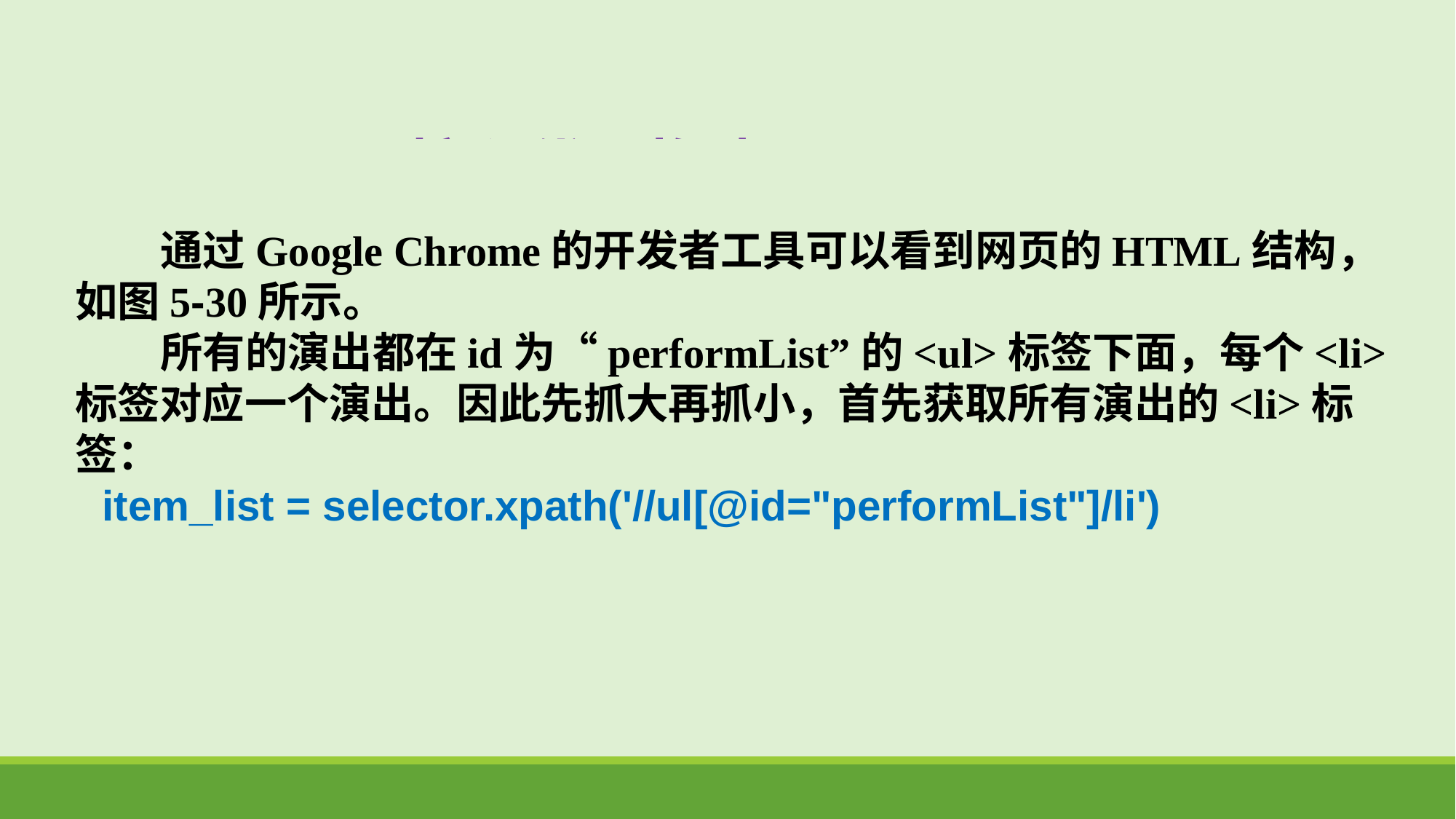

# 5.4.2  核心代码构建
     通过Google Chrome的开发者工具可以看到网页的HTML结构，如图5-30所示。
     所有的演出都在id为“performList”的<ul>标签下面，每个<li>标签对应一个演出。因此先抓大再抓小，首先获取所有演出的<li>标签：
item_list = selector.xpath('//ul[@id="performList"]/li')